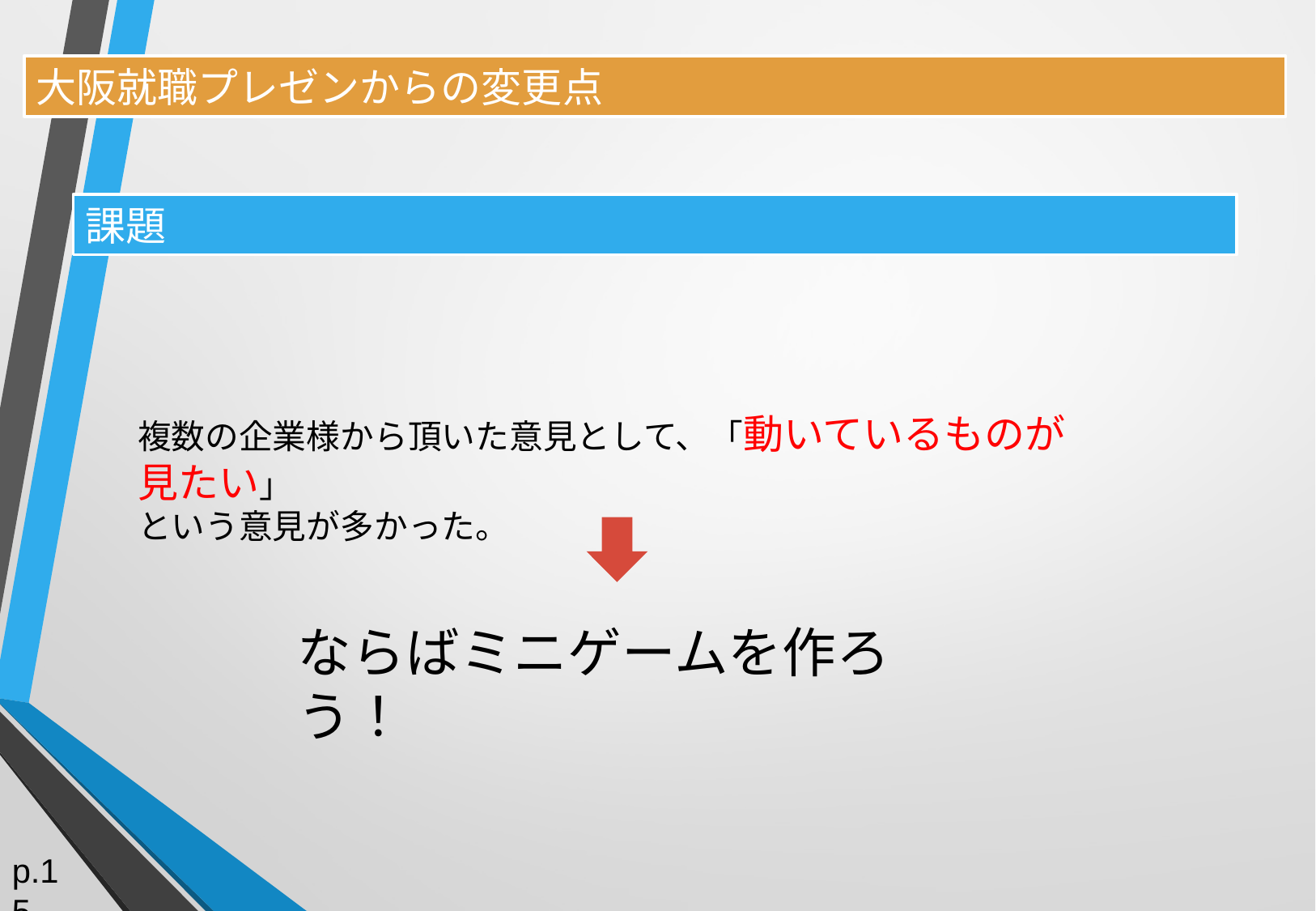

大阪就職プレゼンからの変更点
課題
複数の企業様から頂いた意見として、「動いているものが見たい」
という意見が多かった。

ならばミニゲームを作ろう！
p.15